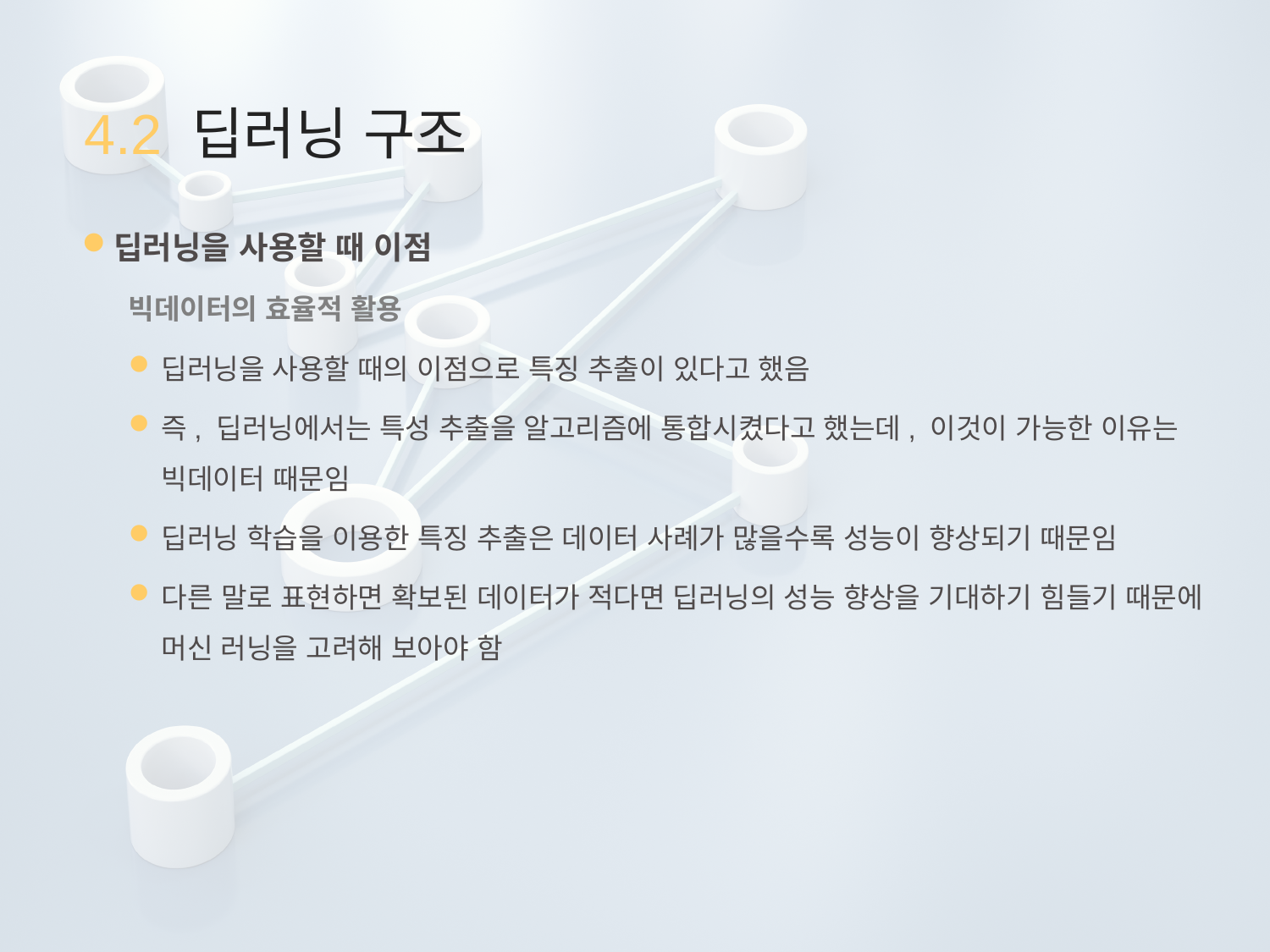

# 4.2 딥러닝 구조
딥러닝을 사용할 때 이점
빅데이터의 효율적 활용
딥러닝을 사용할 때의 이점으로 특징 추출이 있다고 했음
즉, 딥러닝에서는 특성 추출을 알고리즘에 통합시켰다고 했는데, 이것이 가능한 이유는 빅데이터 때문임
딥러닝 학습을 이용한 특징 추출은 데이터 사례가 많을수록 성능이 향상되기 때문임
다른 말로 표현하면 확보된 데이터가 적다면 딥러닝의 성능 향상을 기대하기 힘들기 때문에 머신 러닝을 고려해 보아야 함